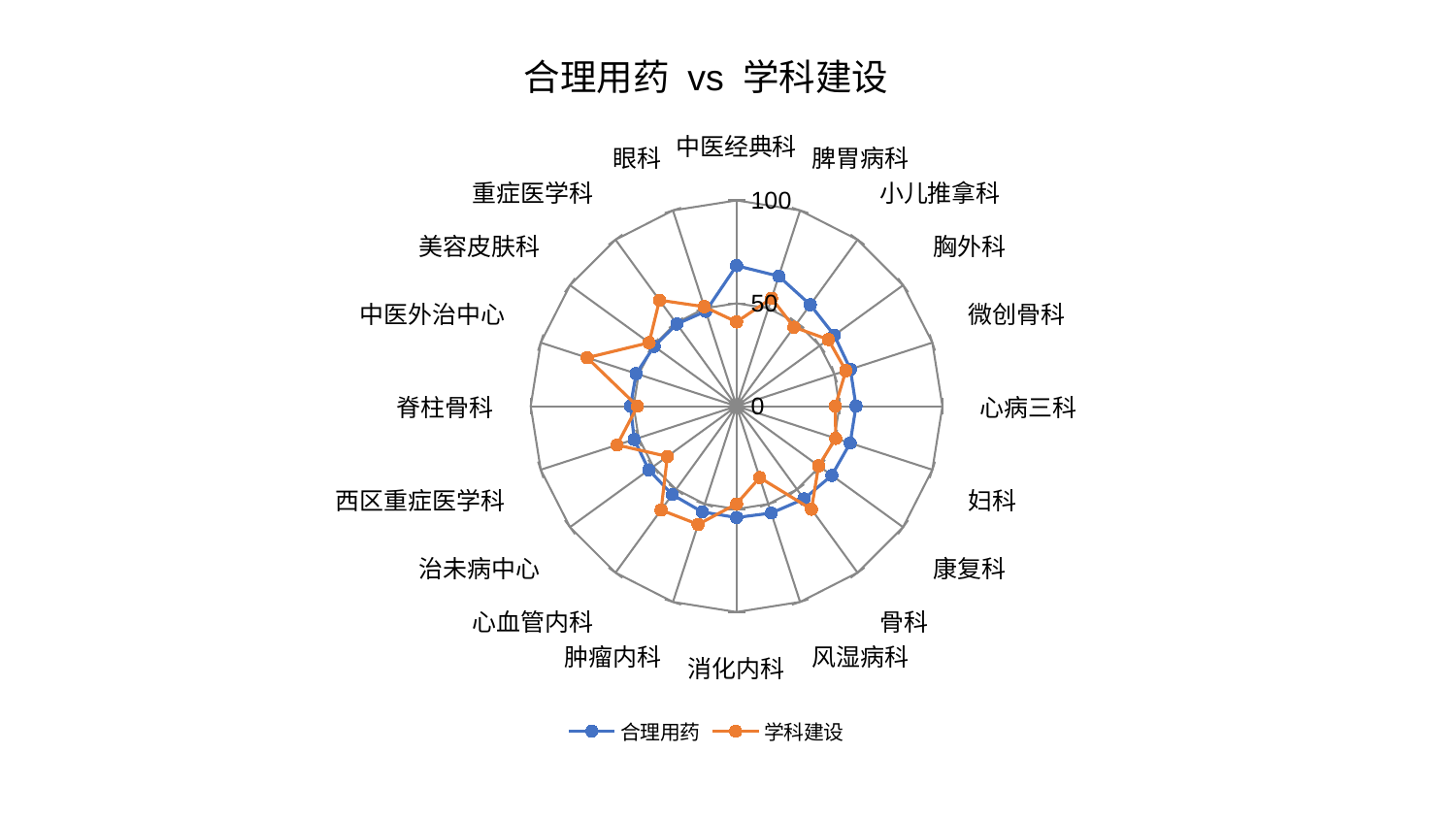

### Chart: 合理用药 vs 学科建设

| Category | 合理用药 | 学科建设 |
|---|---|---|
| 中医经典科 | 68.28629013920079 | 40.933056002655626 |
| 脾胃病科 | 66.41015245626161 | 55.149178882593766 |
| 小儿推拿科 | 60.93620290756405 | 47.46456770123633 |
| 胸外科 | 58.682305923911045 | 55.12268865588937 |
| 微创骨科 | 58.146818998734815 | 55.82989116387046 |
| 心病三科 | 58.04177588766712 | 47.98846321763586 |
| 妇科 | 58.034525888603994 | 50.653591311013535 |
| 康复科 | 57.215048893924035 | 49.29356751922467 |
| 骨科 | 55.71709227716002 | 61.894901075284544 |
| 风湿病科 | 54.60240429107727 | 36.481940767736056 |
| 消化内科 | 54.10698184186542 | 47.48204624986459 |
| 肿瘤内科 | 54.01385774219547 | 60.41747922717286 |
| 心血管内科 | 53.11637483340965 | 62.36480846214874 |
| 治未病中心 | 52.70748452683358 | 41.54199912165802 |
| 西区重症医学科 | 52.267178547215565 | 61.02884974198605 |
| 脊柱骨科 | 51.52352441164187 | 48.14791885244649 |
| 中医外治中心 | 51.27298768536422 | 76.28553972708583 |
| 美容皮肤科 | 49.47604690432284 | 52.509047581226405 |
| 重症医学科 | 49.367676367038825 | 63.680985299645684 |
| 眼科 | 48.50348868994664 | 50.84251558647618 |
45